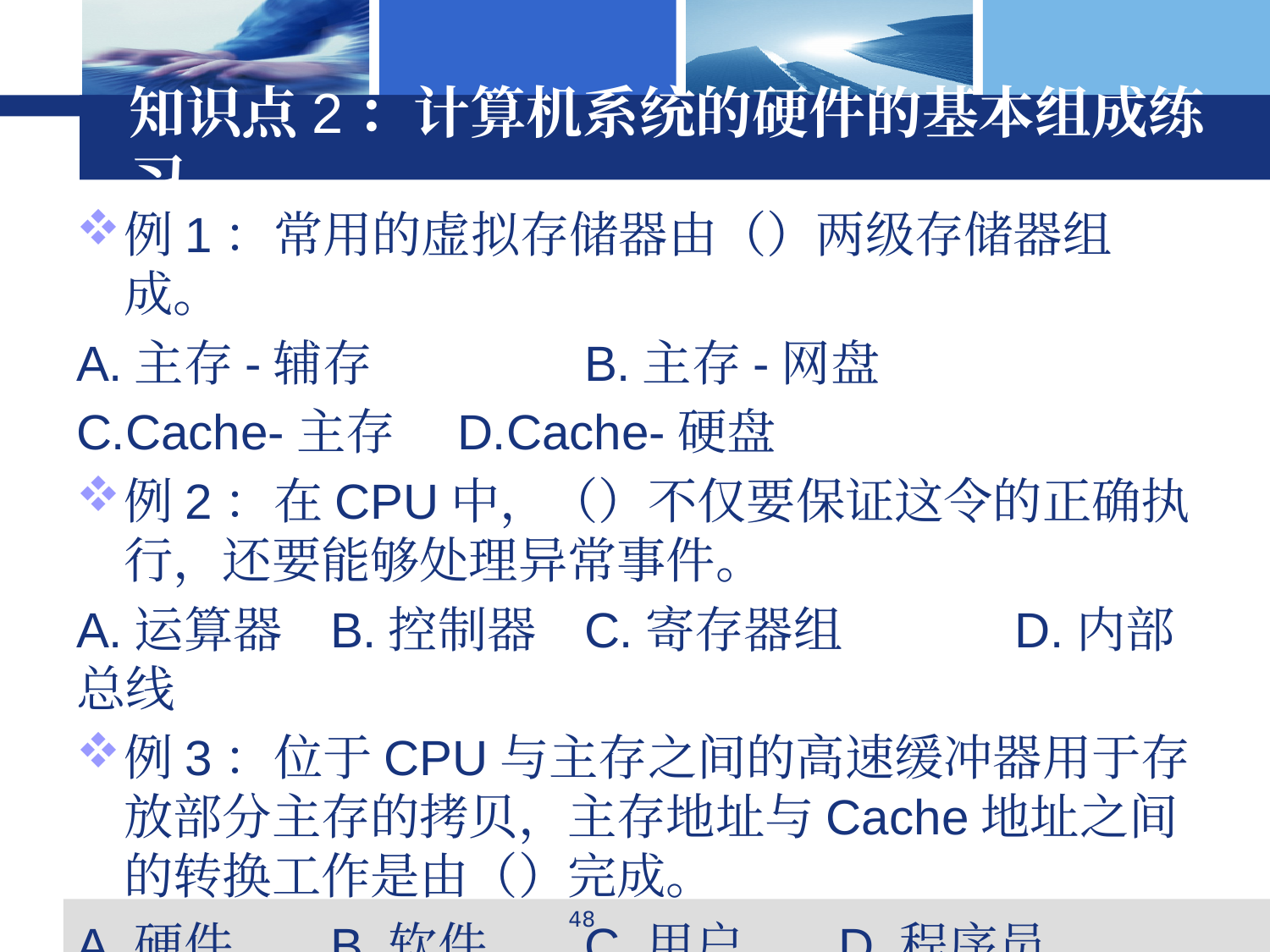

# 知识点2：计算机系统的硬件的基本组成练习
例1：常用的虚拟存储器由（）两级存储器组成。
A.主存-辅存		B.主存-网盘
C.Cache-主存	D.Cache-硬盘
例2：在CPU中，（）不仅要保证这令的正确执行，还要能够处理异常事件。
A.运算器	B.控制器	C.寄存器组	   D.内部总线
例3：位于CPU与主存之间的高速缓冲器用于存放部分主存的拷贝，主存地址与Cache地址之间的转换工作是由（）完成。
A.硬件	B.软件	C.用户	D.程序员

48